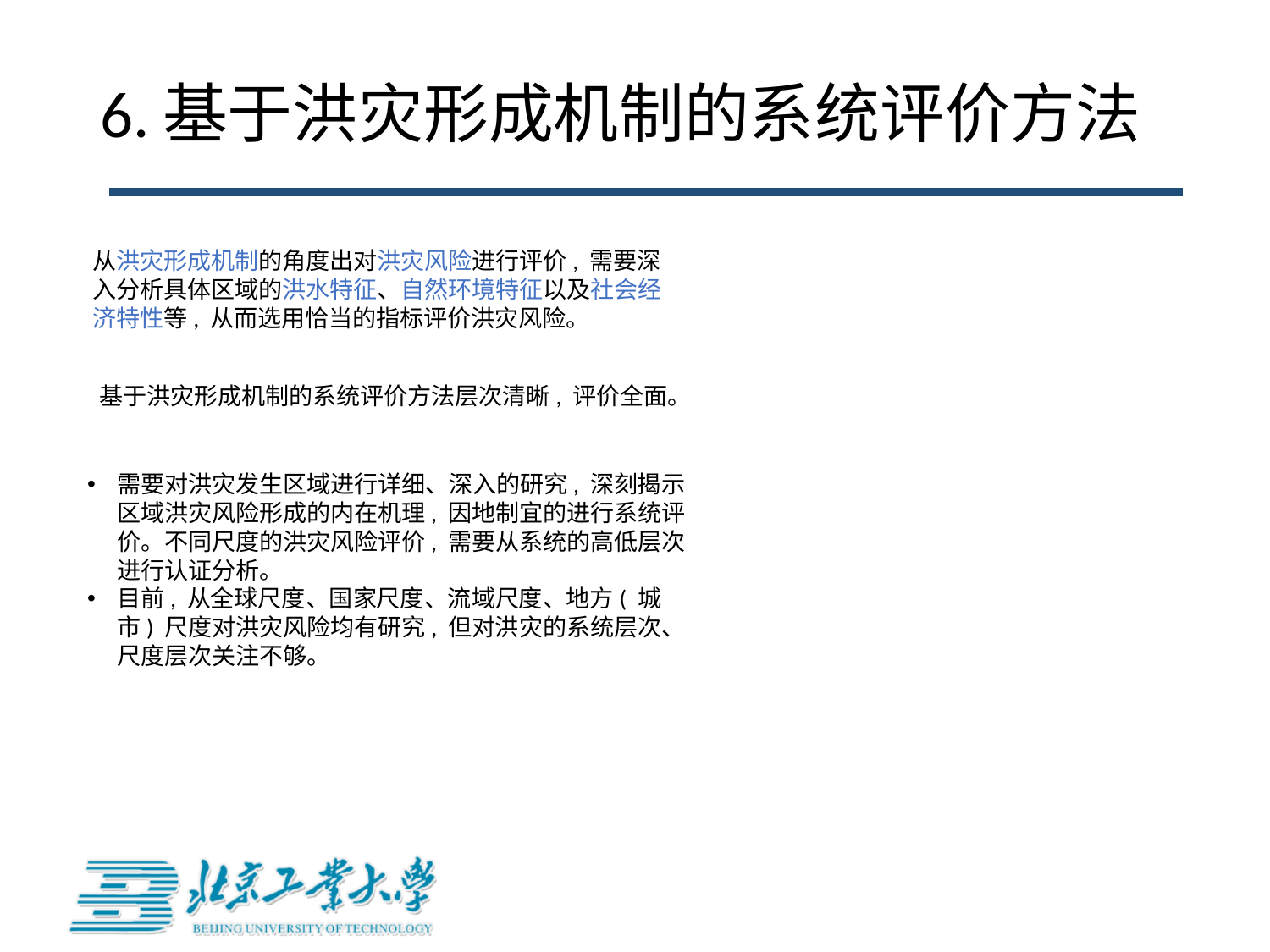

# 6.基于洪灾形成机制的系统评价方法
从洪灾形成机制的角度出对洪灾风险进行评价, 需要深入分析具体区域的洪水特征、自然环境特征以及社会经济特性等, 从而选用恰当的指标评价洪灾风险。
基于洪灾形成机制的系统评价方法层次清晰, 评价全面。
需要对洪灾发生区域进行详细、深入的研究, 深刻揭示区域洪灾风险形成的内在机理, 因地制宜的进行系统评价。不同尺度的洪灾风险评价, 需要从系统的高低层次进行认证分析。
目前, 从全球尺度、国家尺度、流域尺度、地方( 城市) 尺度对洪灾风险均有研究, 但对洪灾的系统层次、尺度层次关注不够。